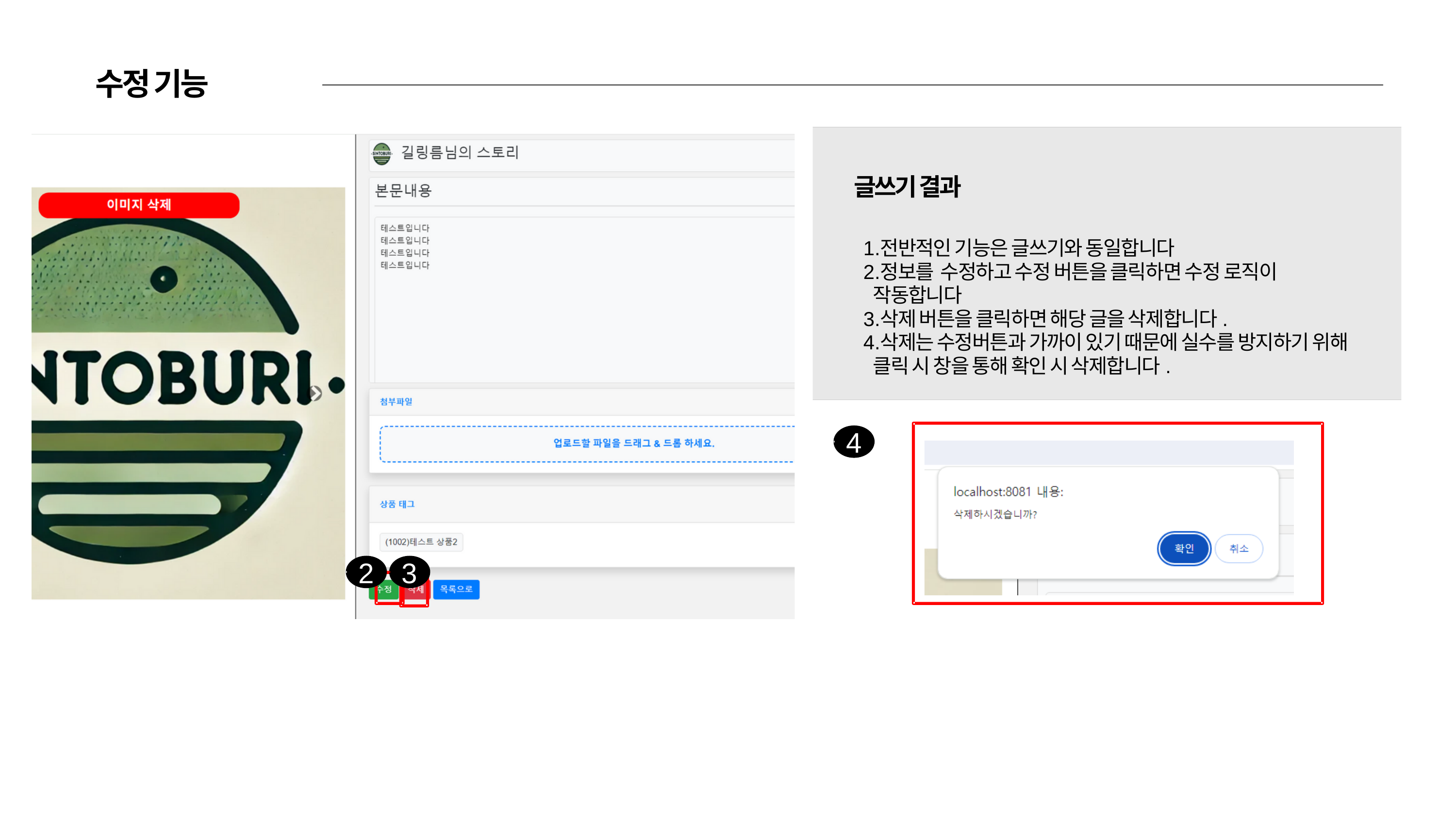

수정 기능

글쓰기 결과
전반적인 기능은 글쓰기와 동일합니다
정보를  수정하고 수정 버튼을 클릭하면 수정 로직이 작동합니다
삭제 버튼을 클릭하면 해당 글을 삭제합니다.
삭제는 수정버튼과 가까이 있기 때문에 실수를 방지하기 위해 클릭 시 창을 통해 확인 시 삭제합니다.

4

2

3